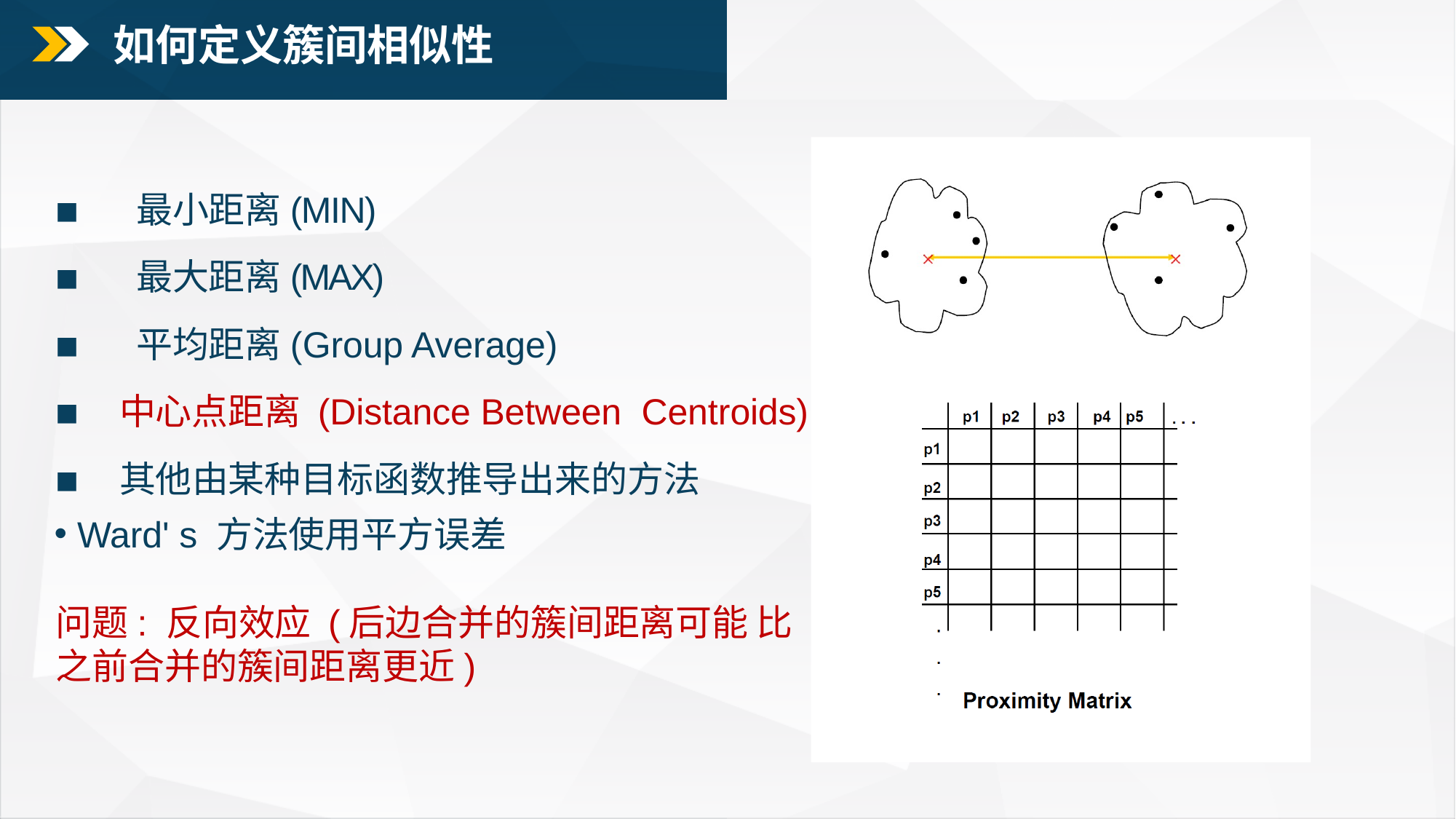

# 如何定义簇间相似性

◼ 最小距离(MIN)
◼ 最大距离(MAX)
◼ 平均距离(Group Average)
◼    中心点距离 (Distance Between  Centroids)
◼    其他由某种目标函数推导出来的方法
 Ward' s 方法使用平方误差

问题: 反向效应 (后边合并的簇间距离可能 比之前合并的簇间距离更近)